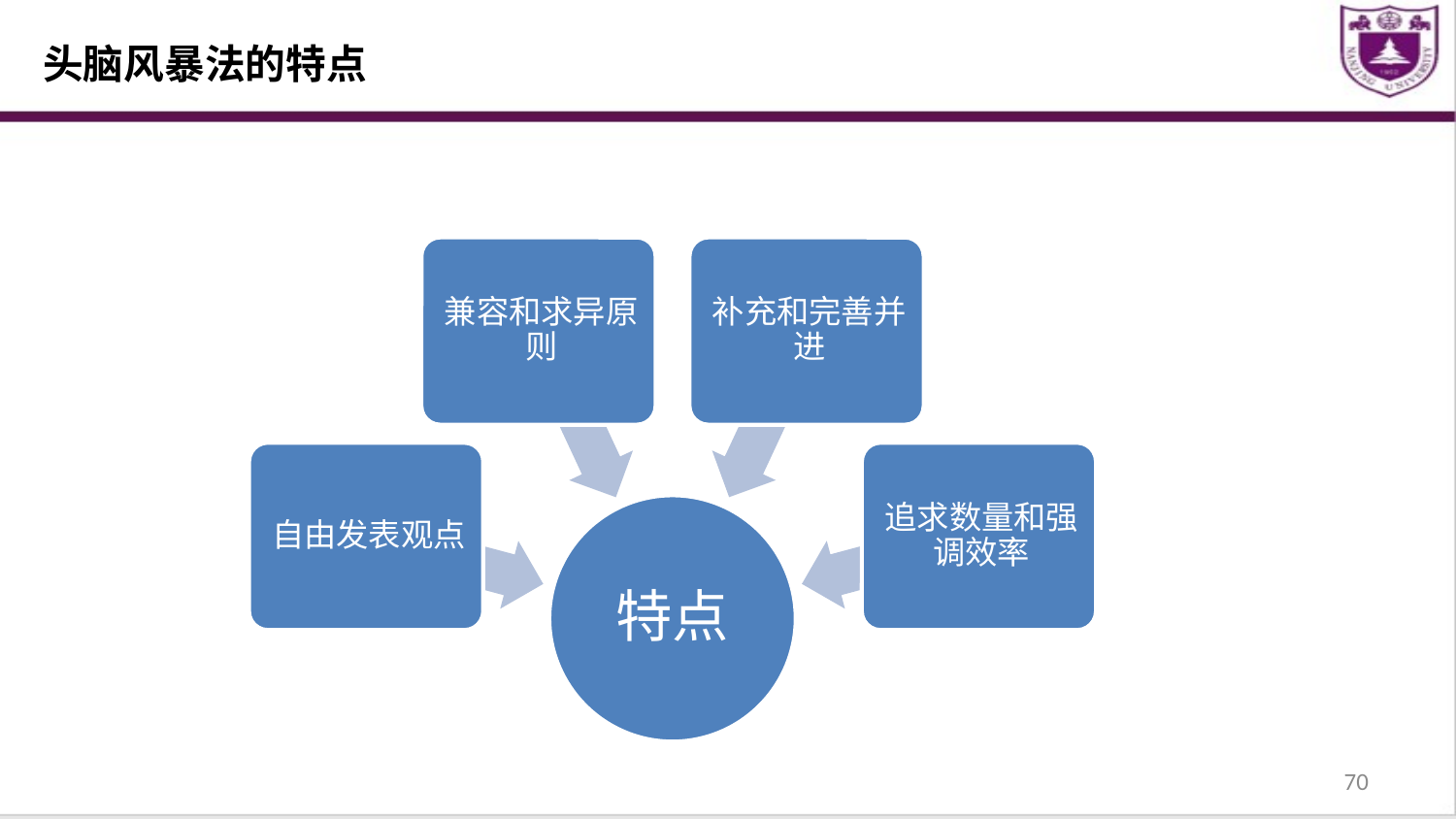

头脑风暴法的特点
特点
自由发表观点
兼容和求异原则
补充和完善并进
追求数量和强调效率
70